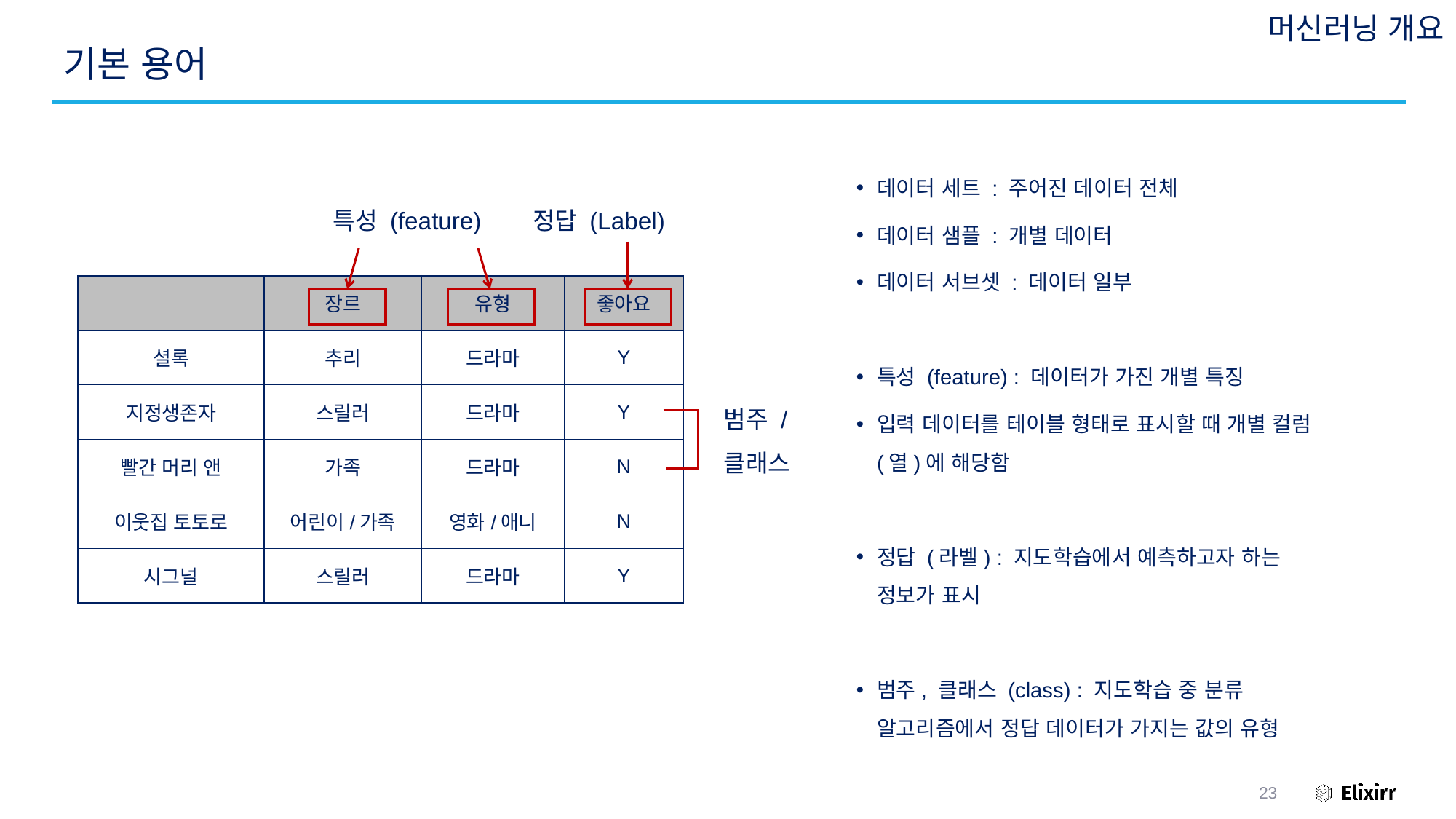

머신러닝 개요
# 기본 용어
데이터 세트 : 주어진 데이터 전체
데이터 샘플 : 개별 데이터
데이터 서브셋 : 데이터 일부

특성 (feature) : 데이터가 가진 개별 특징
입력 데이터를 테이블 형태로 표시할 때 개별 컬럼(열)에 해당함

정답 (라벨) : 지도학습에서 예측하고자 하는 정보가 표시

범주, 클래스 (class) : 지도학습 중 분류 알고리즘에서 정답 데이터가 가지는 값의 유형
특성 (feature)
정답 (Label)
|  | 장르 | 유형 | 좋아요 |
| --- | --- | --- | --- |
| 셜록 | 추리 | 드라마 | Y |
| 지정생존자 | 스릴러 | 드라마 | Y |
| 빨간 머리 앤 | 가족 | 드라마 | N |
| 이웃집 토토로 | 어린이/가족 | 영화/애니 | N |
| 시그널 | 스릴러 | 드라마 | Y |

범주 /
클래스

23